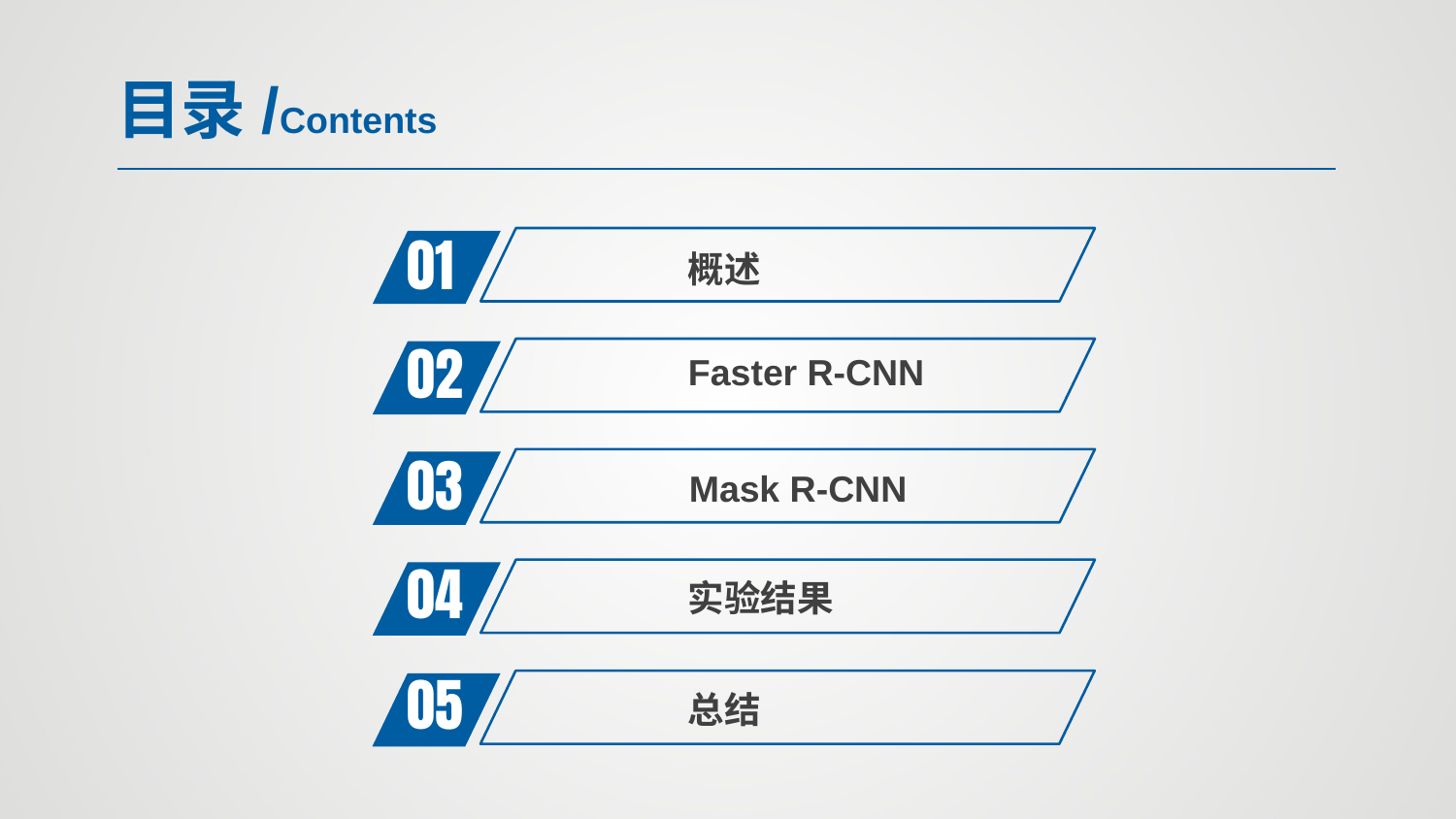

目录/Contents
01

   概述
02

Faster R-CNN
03

Mask R-CNN
04

实验结果
05

总结